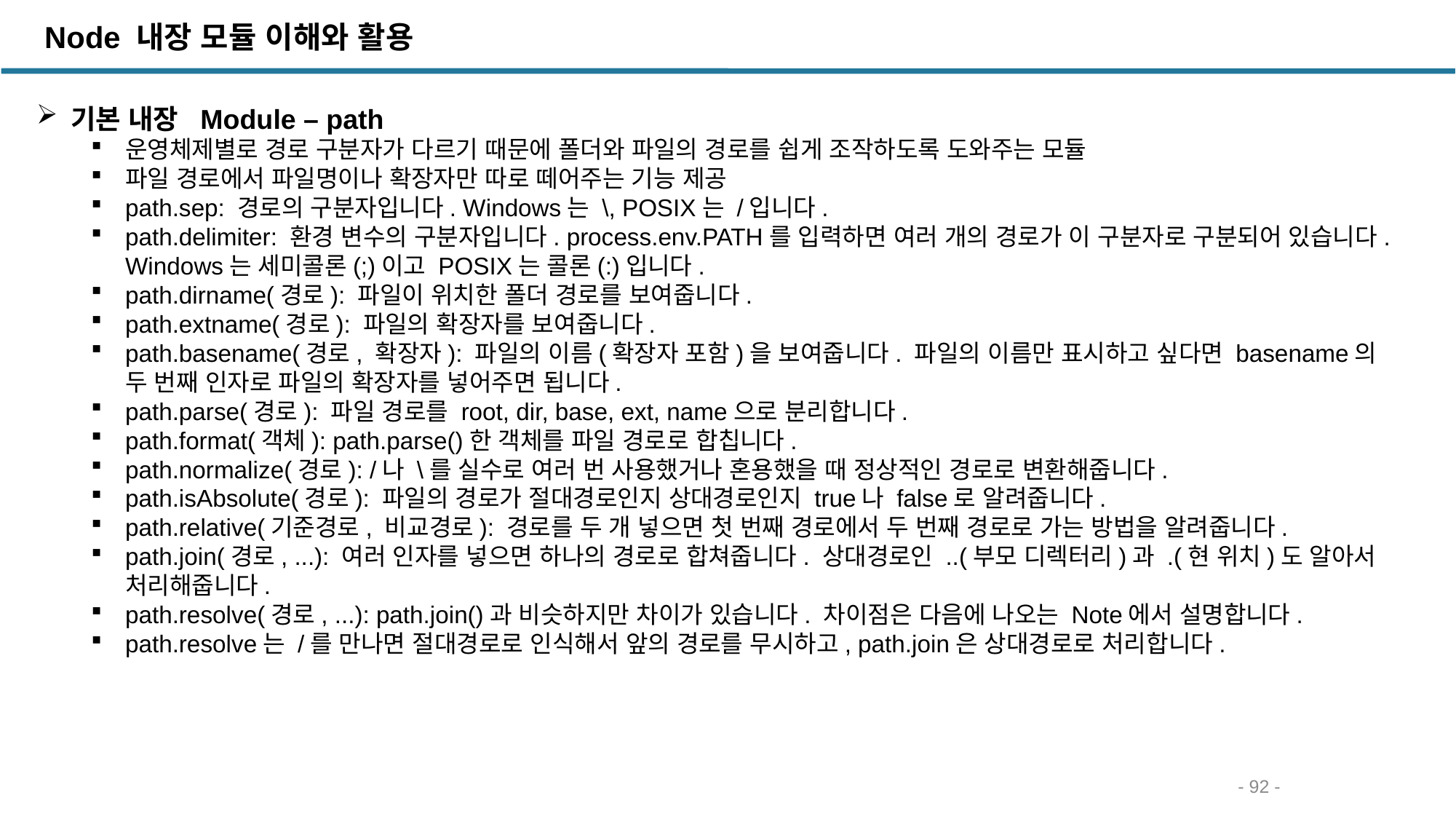

Node 내장 모듈 이해와 활용
기본 내장  Module – path
운영체제별로 경로 구분자가 다르기 때문에 폴더와 파일의 경로를 쉽게 조작하도록 도와주는 모듈
파일 경로에서 파일명이나 확장자만 따로 떼어주는 기능 제공
path.sep: 경로의 구분자입니다. Windows는 \, POSIX는 /입니다.
path.delimiter: 환경 변수의 구분자입니다. process.env.PATH를 입력하면 여러 개의 경로가 이 구분자로 구분되어 있습니다. Windows는 세미콜론(;)이고 POSIX는 콜론(:)입니다.
path.dirname(경로): 파일이 위치한 폴더 경로를 보여줍니다.
path.extname(경로): 파일의 확장자를 보여줍니다.
path.basename(경로, 확장자): 파일의 이름(확장자 포함)을 보여줍니다. 파일의 이름만 표시하고 싶다면 basename의 두 번째 인자로 파일의 확장자를 넣어주면 됩니다.
path.parse(경로): 파일 경로를 root, dir, base, ext, name으로 분리합니다.
path.format(객체): path.parse()한 객체를 파일 경로로 합칩니다.
path.normalize(경로): /나 \를 실수로 여러 번 사용했거나 혼용했을 때 정상적인 경로로 변환해줍니다.
path.isAbsolute(경로): 파일의 경로가 절대경로인지 상대경로인지 true나 false로 알려줍니다.
path.relative(기준경로, 비교경로): 경로를 두 개 넣으면 첫 번째 경로에서 두 번째 경로로 가는 방법을 알려줍니다.
path.join(경로, ...): 여러 인자를 넣으면 하나의 경로로 합쳐줍니다. 상대경로인 ..(부모 디렉터리)과 .(현 위치)도 알아서 처리해줍니다.
path.resolve(경로, ...): path.join()과 비슷하지만 차이가 있습니다. 차이점은 다음에 나오는 Note에서 설명합니다.
path.resolve는 /를 만나면 절대경로로 인식해서 앞의 경로를 무시하고, path.join은 상대경로로 처리합니다.

- 92 -